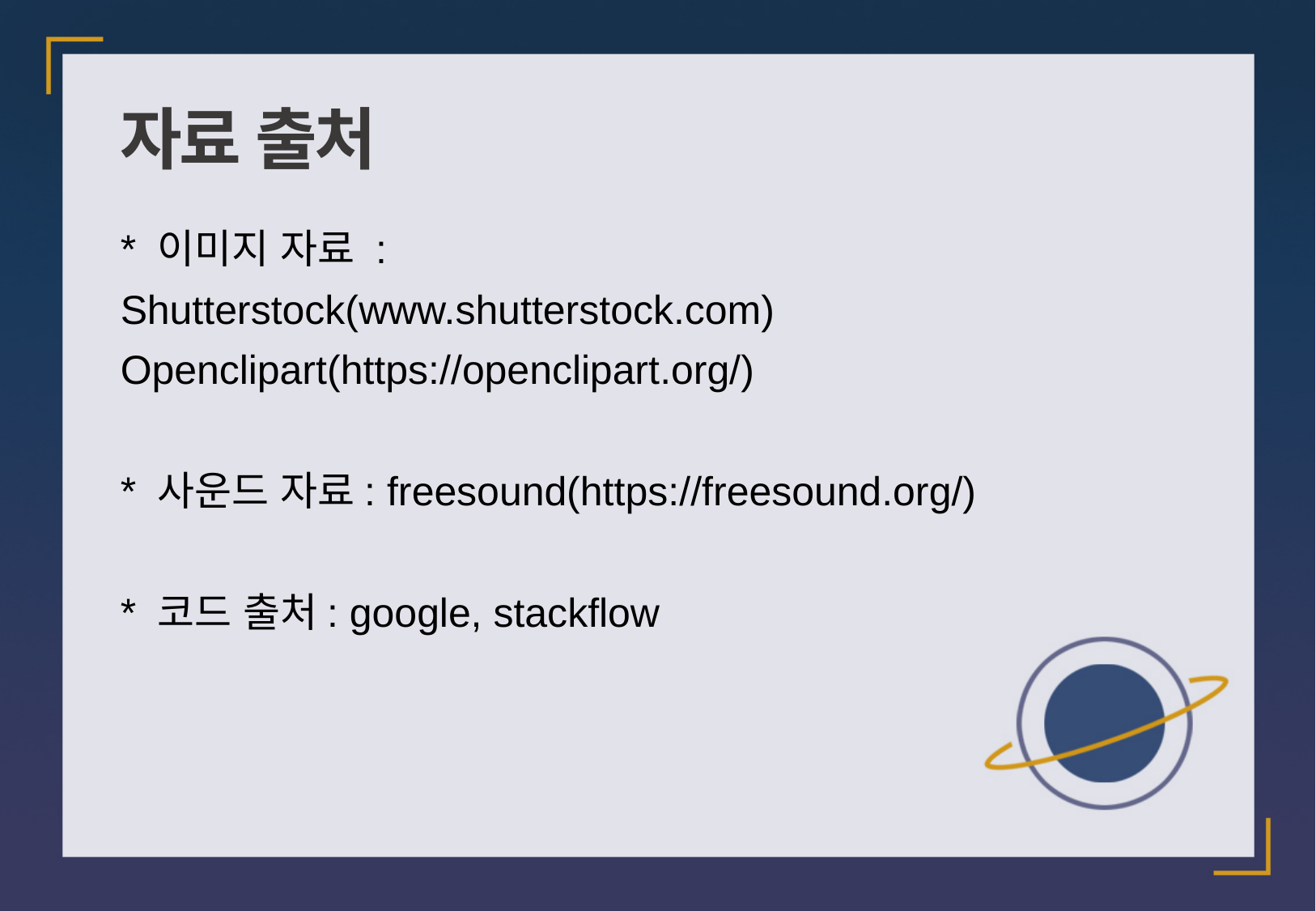

자료 출처
* 이미지 자료 :
Shutterstock(www.shutterstock.com)
Openclipart(https://openclipart.org/)

* 사운드 자료: freesound(https://freesound.org/)

* 코드 출처: google, stackflow